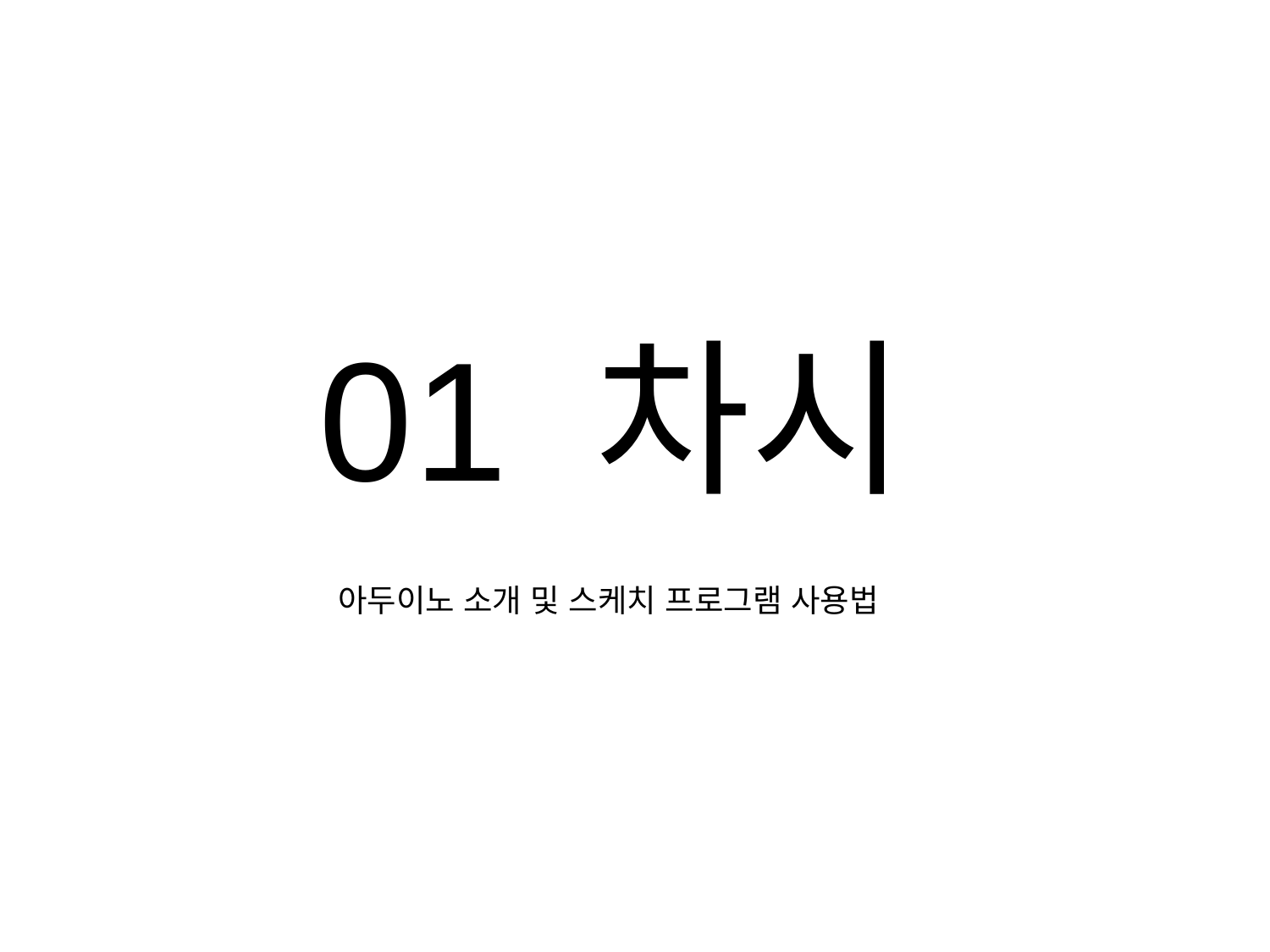

01 차시
아두이노 소개 및 스케치 프로그램 사용법